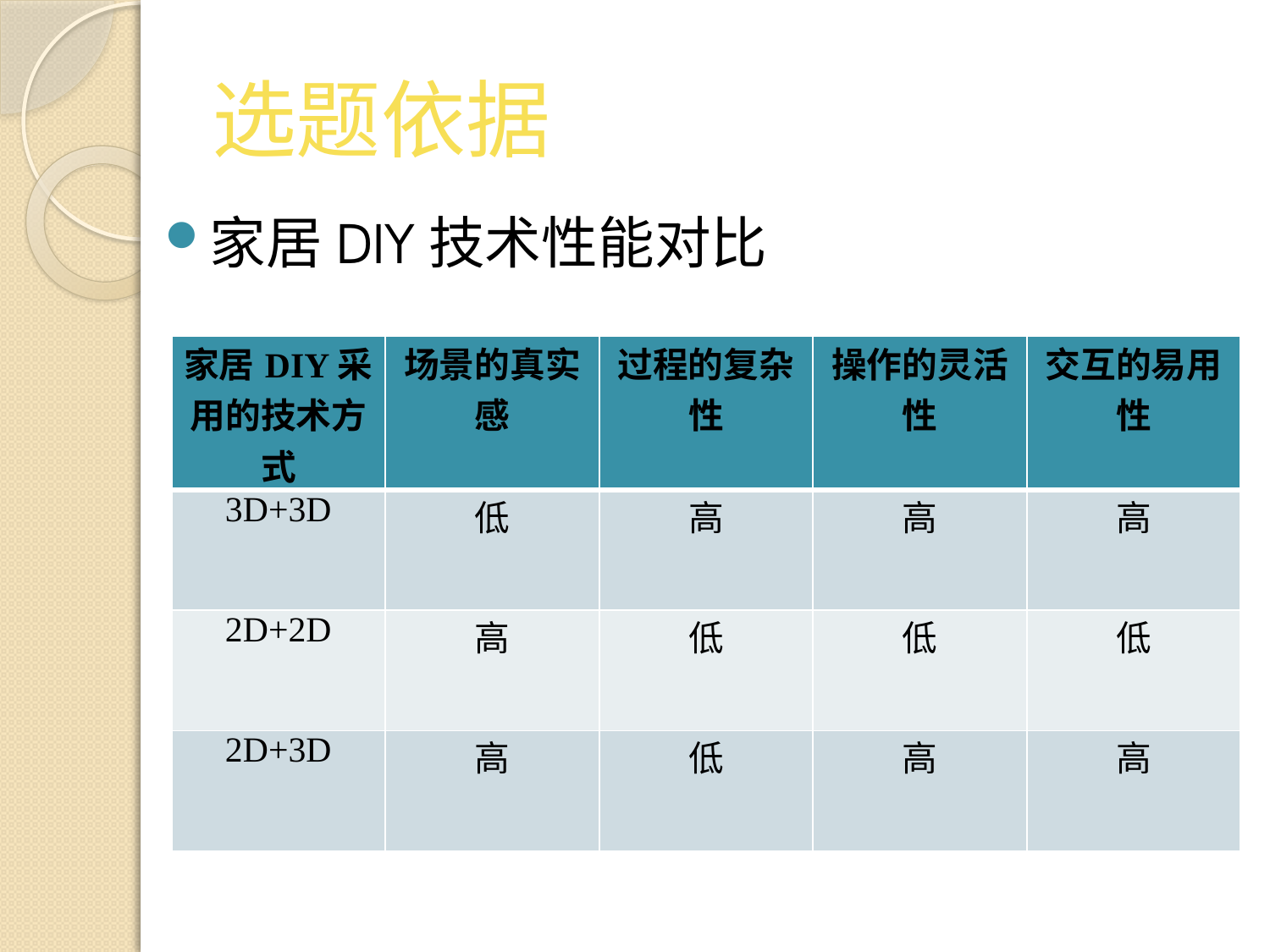

# 选题依据
家居DIY技术性能对比
| 家居DIY采用的技术方式 | 场景的真实感 | 过程的复杂性 | 操作的灵活性 | 交互的易用性 |
| --- | --- | --- | --- | --- |
| 3D+3D | 低 | 高 | 高 | 高 |
| 2D+2D | 高 | 低 | 低 | 低 |
| 2D+3D | 高 | 低 | 高 | 高 |